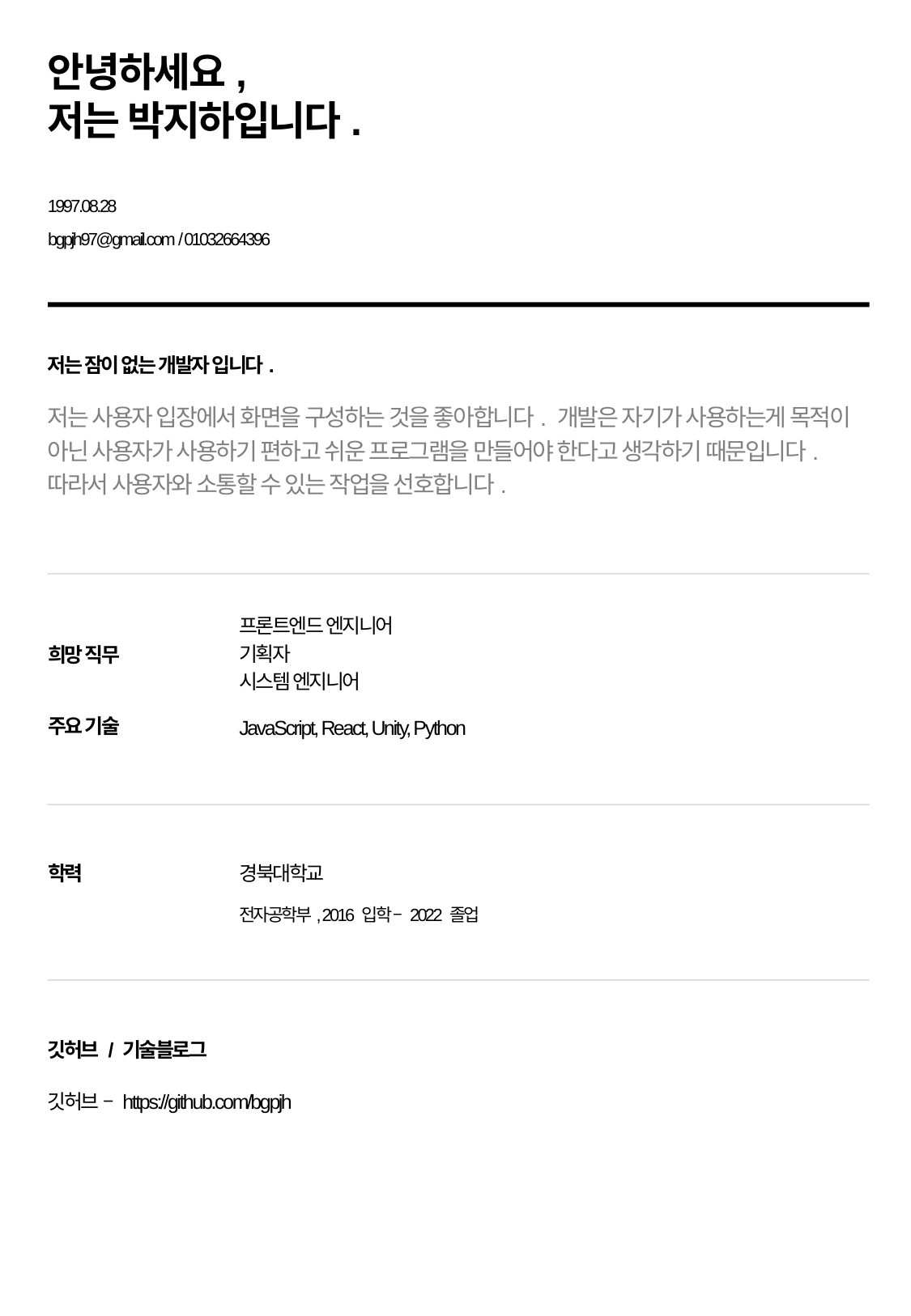

안녕하세요,
저는 박지하입니다.
1997.08.28
bgpjh97@gmail.com / 01032664396

저는 잠이 없는 개발자 입니다.
저는 사용자 입장에서 화면을 구성하는 것을 좋아합니다. 개발은 자기가 사용하는게 목적이 아닌 사용자가 사용하기 편하고 쉬운 프로그램을 만들어야 한다고 생각하기 때문입니다. 따라서 사용자와 소통할 수 있는 작업을 선호합니다.

프론트엔드 엔지니어
기획자
시스템 엔지니어

희망 직무
주요 기술
JavaScript, React, Unity, Python

학력
경북대학교
전자공학부, 2016 입학 – 2022 졸업

깃허브 / 기술블로그
깃허브 – https://github.com/bgpjh